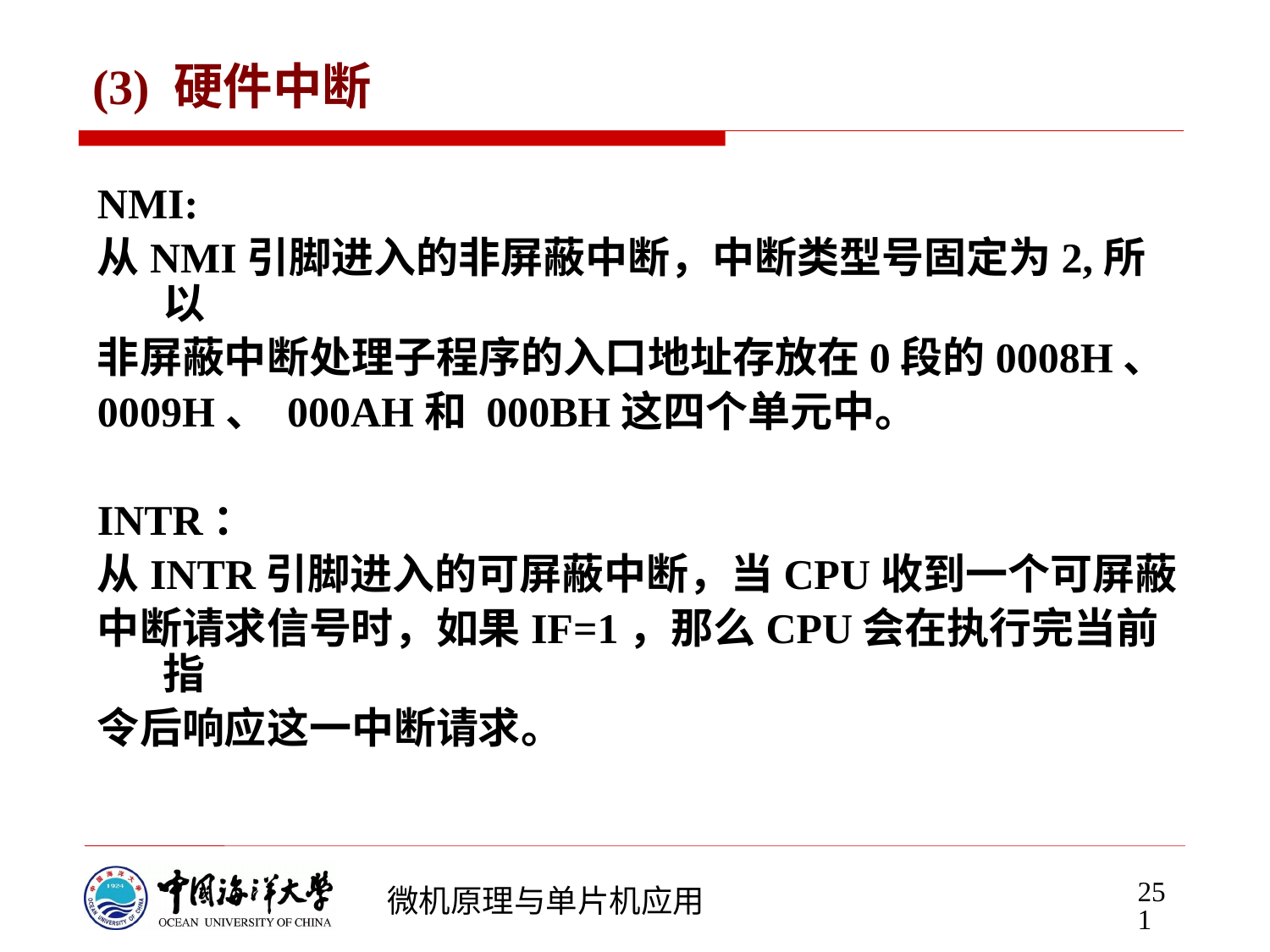

# (3) 硬件中断
NMI:
从NMI引脚进入的非屏蔽中断，中断类型号固定为2,所以
非屏蔽中断处理子程序的入口地址存放在0段的0008H、
0009H、 000AH和 000BH这四个单元中。

INTR：
从INTR引脚进入的可屏蔽中断，当CPU收到一个可屏蔽
中断请求信号时，如果IF=1，那么CPU会在执行完当前指
令后响应这一中断请求。
251